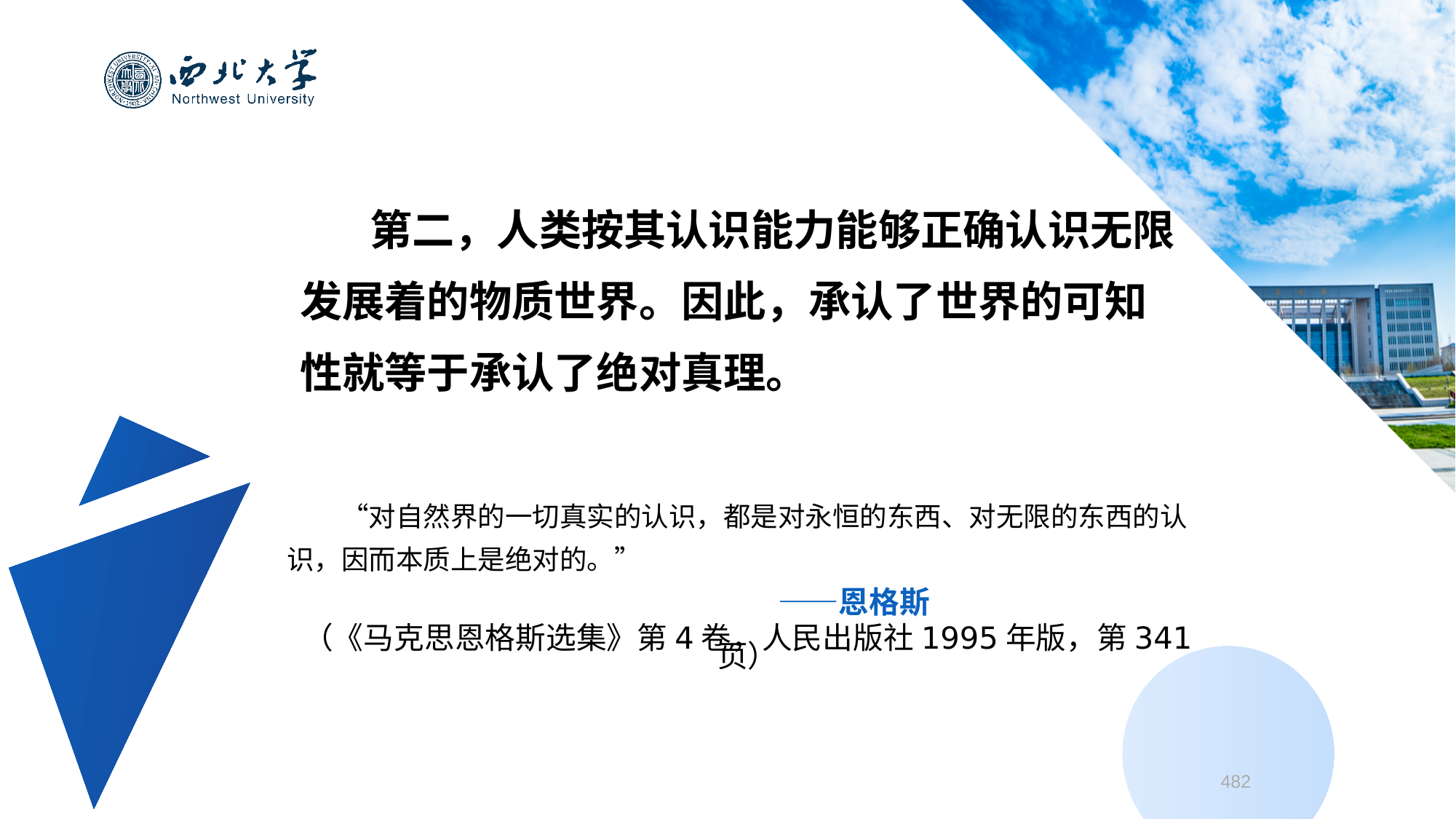

第二，人类按其认识能力能够正确认识无限发展着的物质世界。因此，承认了世界的可知性就等于承认了绝对真理。

　　“对自然界的一切真实的认识，都是对永恒的东西、对无限的东西的认识，因而本质上是绝对的。”
　　　　　　　　　　　　　　　　　　——恩格斯
（《马克思恩格斯选集》第4卷，人民出版社1995年版，第341页）
482